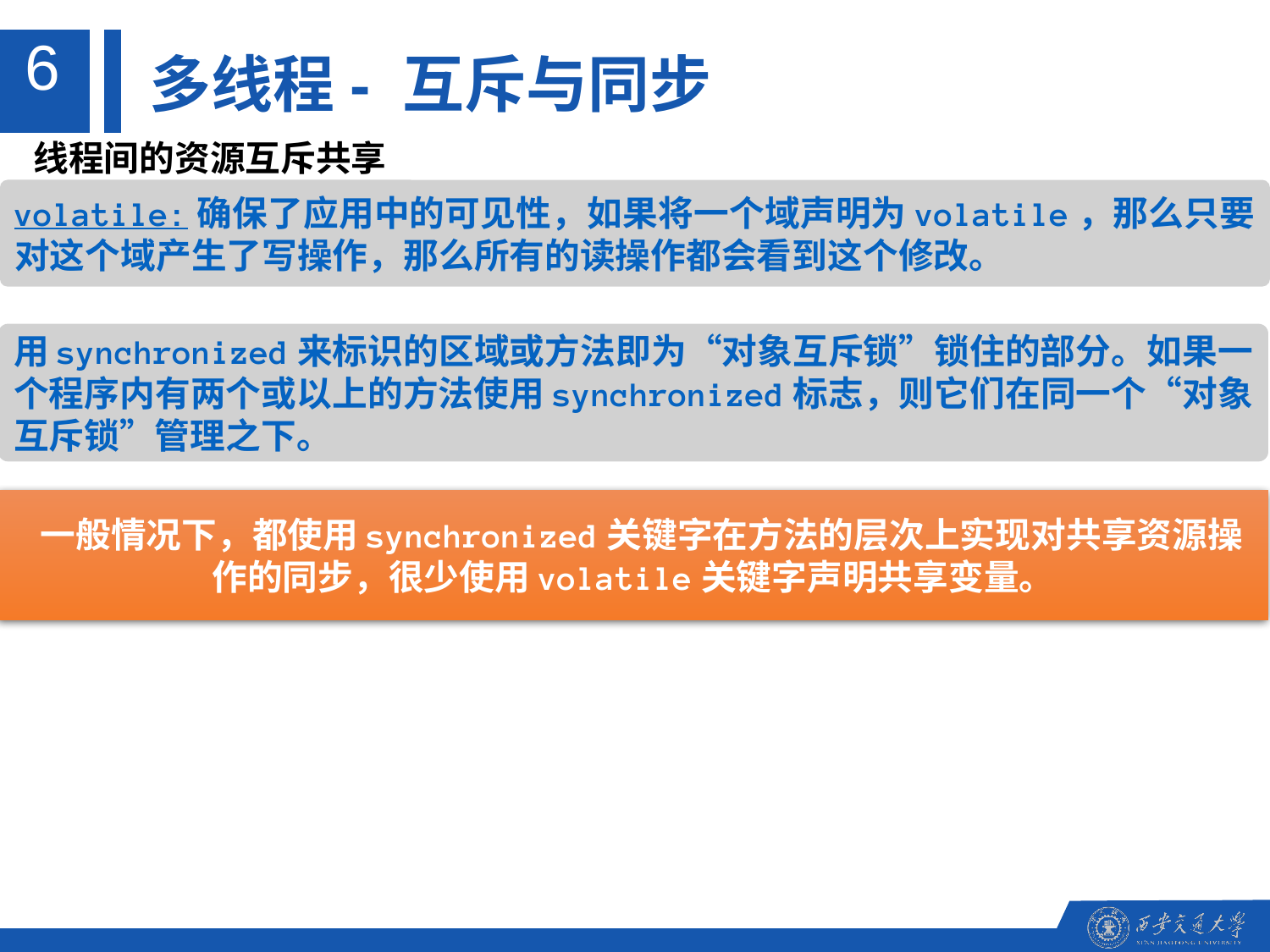

6
多线程- 互斥与同步
 线程间的资源互斥共享
volatile:确保了应用中的可见性，如果将一个域声明为volatile，那么只要对这个域产生了写操作，那么所有的读操作都会看到这个修改。
用synchronized来标识的区域或方法即为“对象互斥锁”锁住的部分。如果一个程序内有两个或以上的方法使用synchronized标志，则它们在同一个“对象互斥锁”管理之下。
 一般情况下，都使用synchronized关键字在方法的层次上实现对共享资源操作的同步，很少使用volatile关键字声明共享变量。